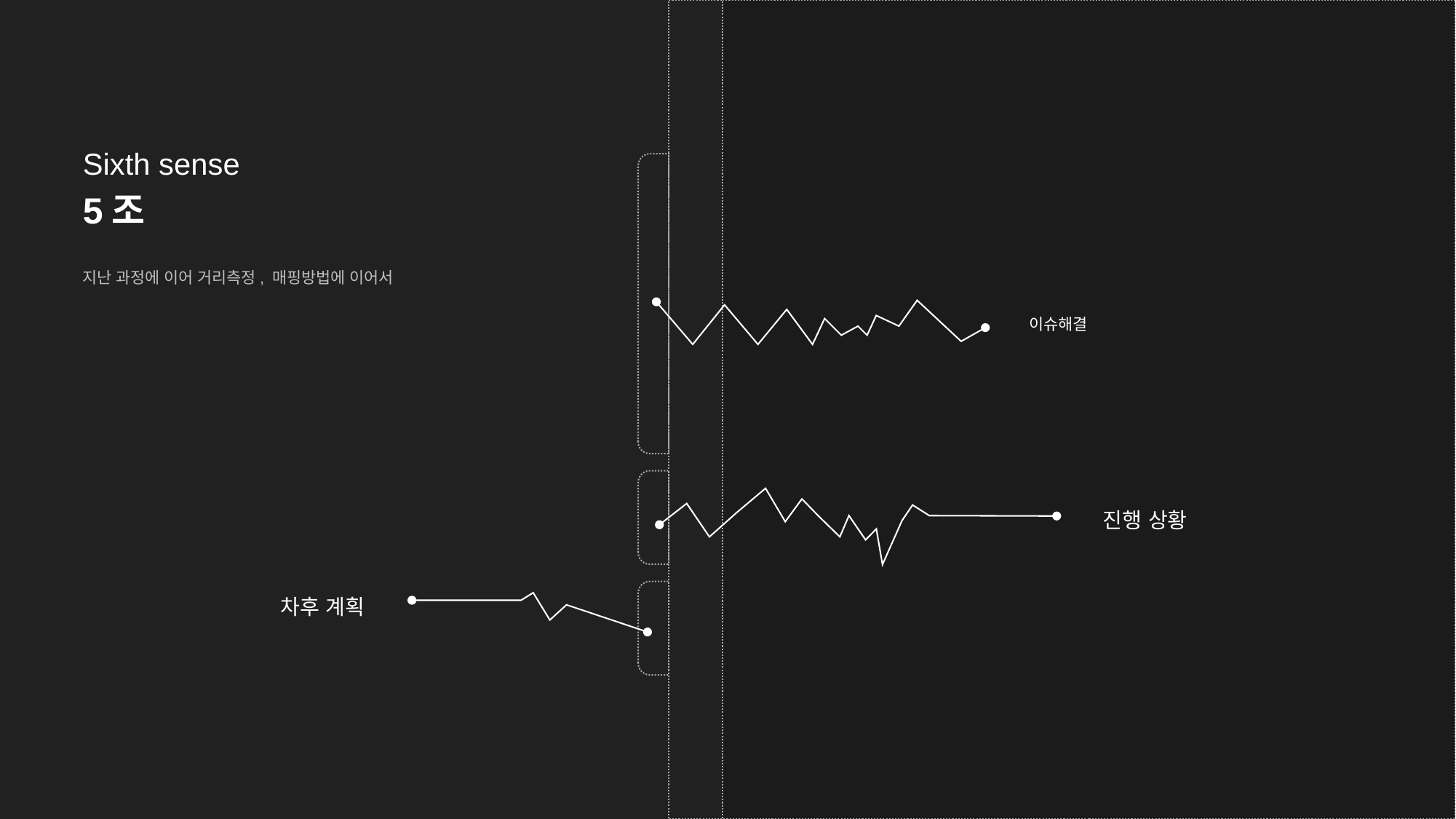

Sixth sense
5조

지난 과정에 이어 거리측정, 매핑방법에 이어서

이슈해결

진행 상황

차후 계획